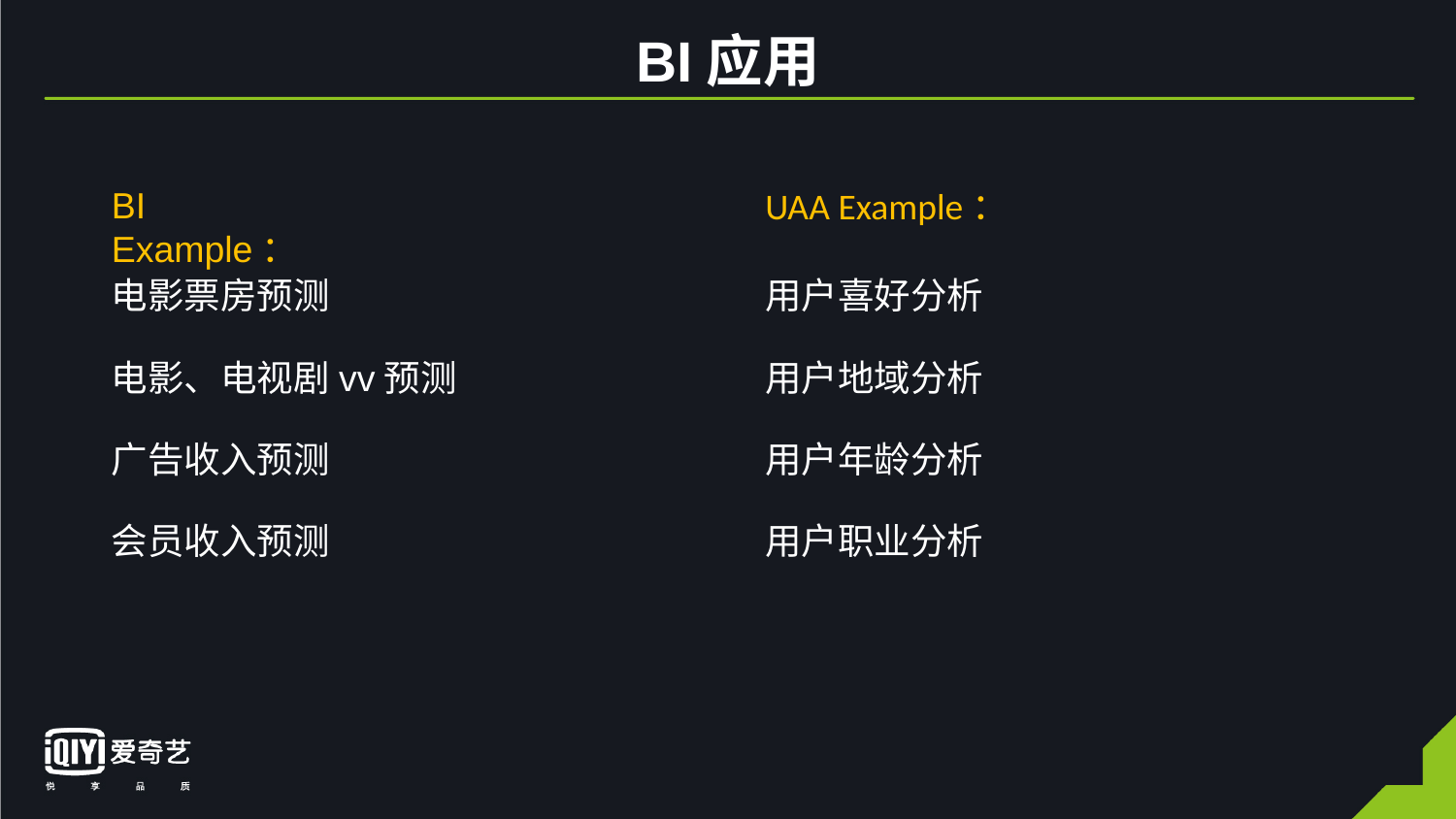

# BI应用
BI Example：
UAA Example：
电影票房预测
用户喜好分析
电影、电视剧vv预测
用户地域分析
广告收入预测
用户年龄分析
会员收入预测
用户职业分析